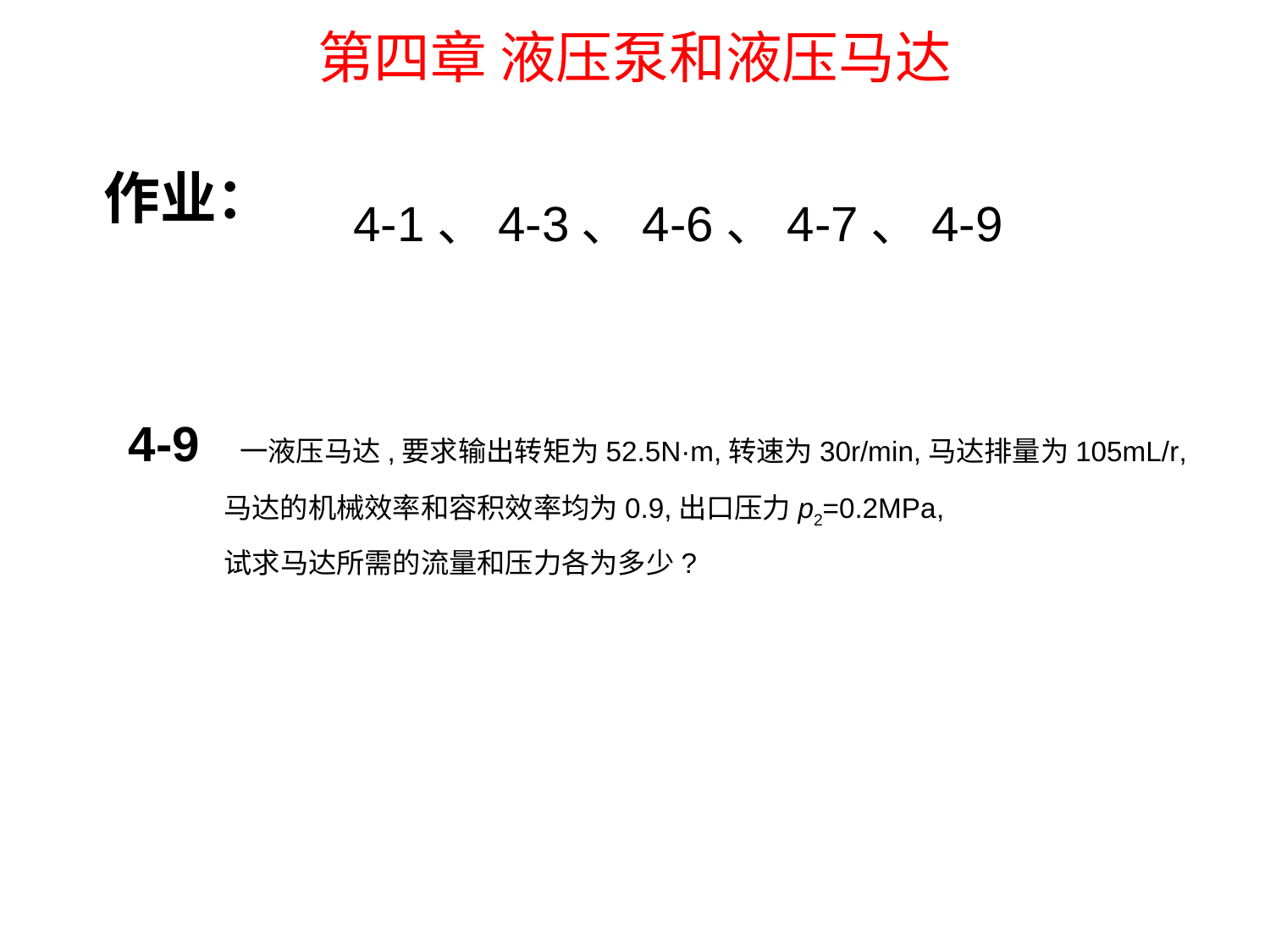

第四章 液压泵和液压马达
作业：
4-1、4-3、4-6、4-7、4-9
4-9　一液压马达,要求输出转矩为52.5N·m,转速为30r/min,马达排量为105mL/r,
              马达的机械效率和容积效率均为0.9,出口压力p2=0.2MPa,
              试求马达所需的流量和压力各为多少?